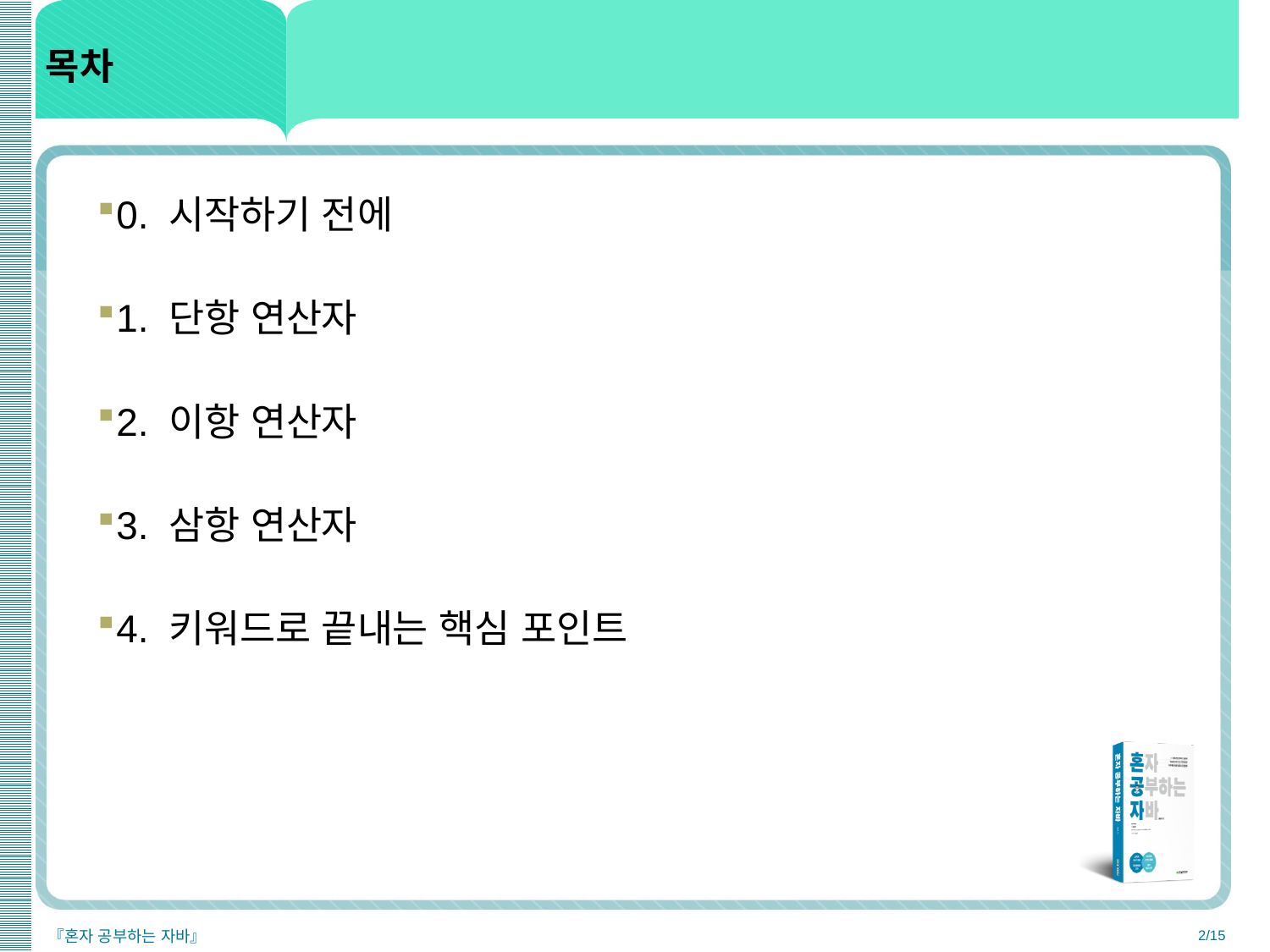

목차
0. 시작하기 전에
1. 단항 연산자
2. 이항 연산자
3. 삼항 연산자
4. 키워드로 끝내는 핵심 포인트